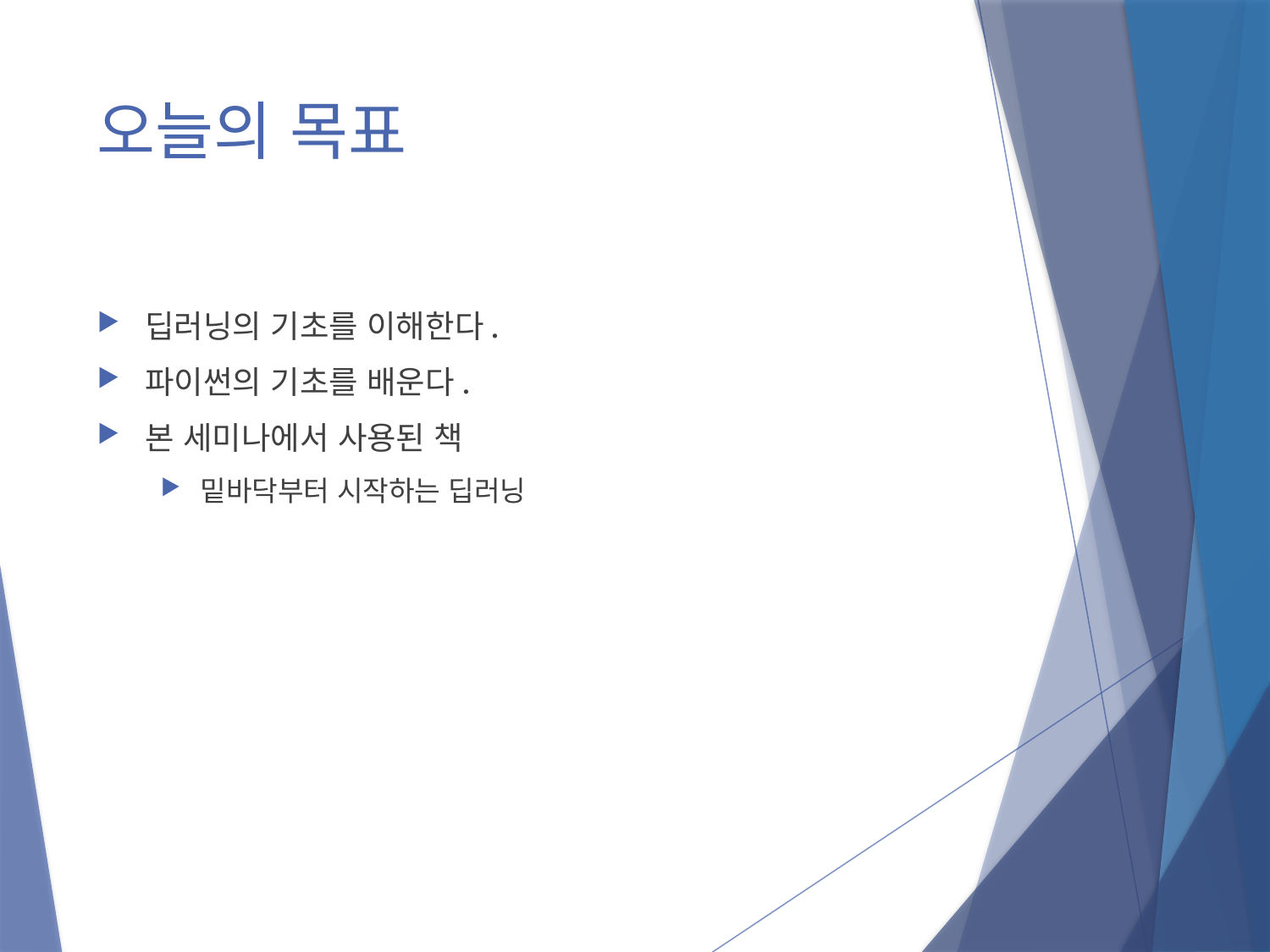

# 오늘의 목표
딥러닝의 기초를 이해한다.
파이썬의 기초를 배운다.
본 세미나에서 사용된 책
밑바닥부터 시작하는 딥러닝